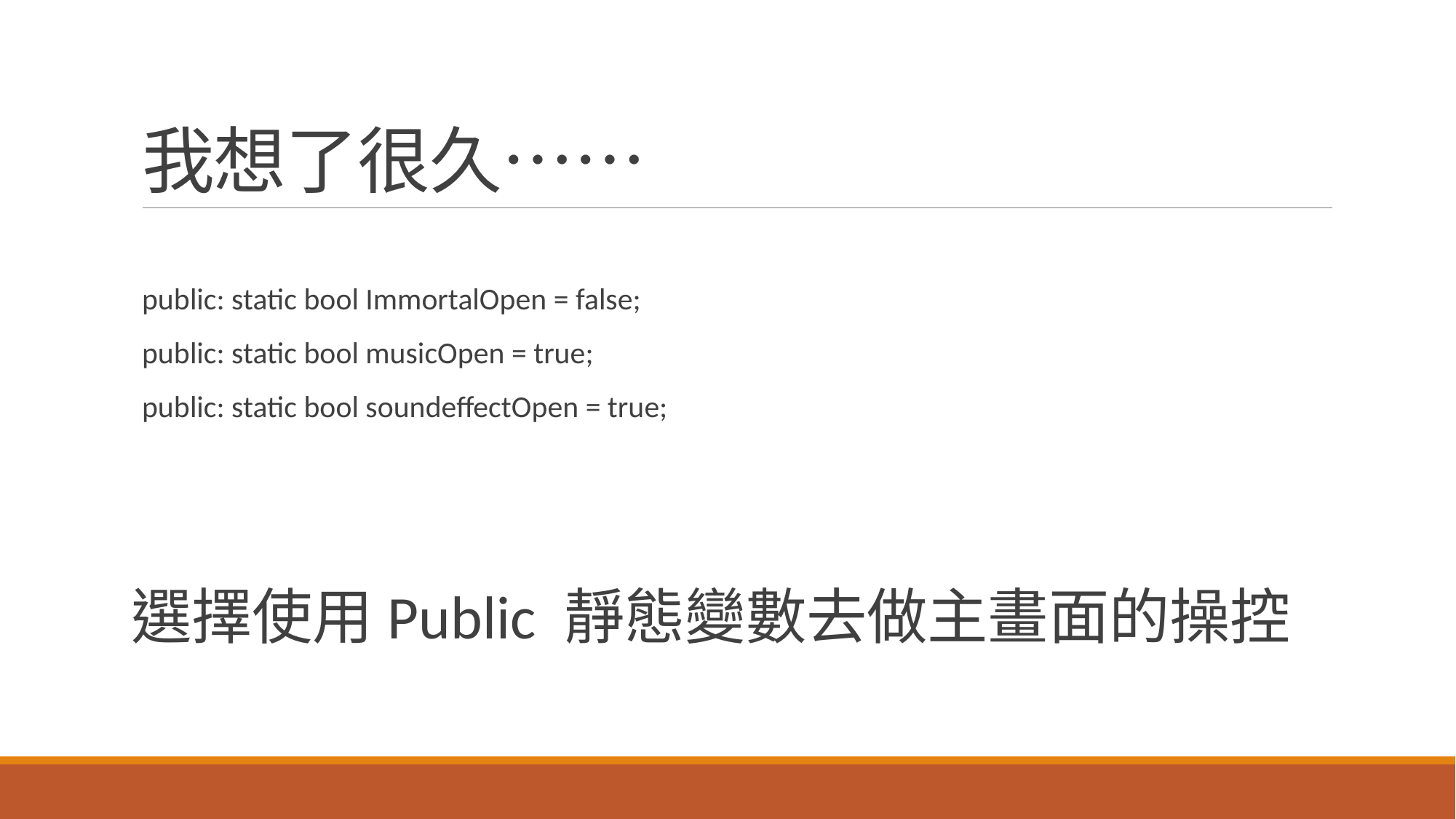

# 我想了很久……

public: static bool ImmortalOpen = false;
public: static bool musicOpen = true;
public: static bool soundeffectOpen = true;

選擇使用Public 靜態變數去做主畫面的操控